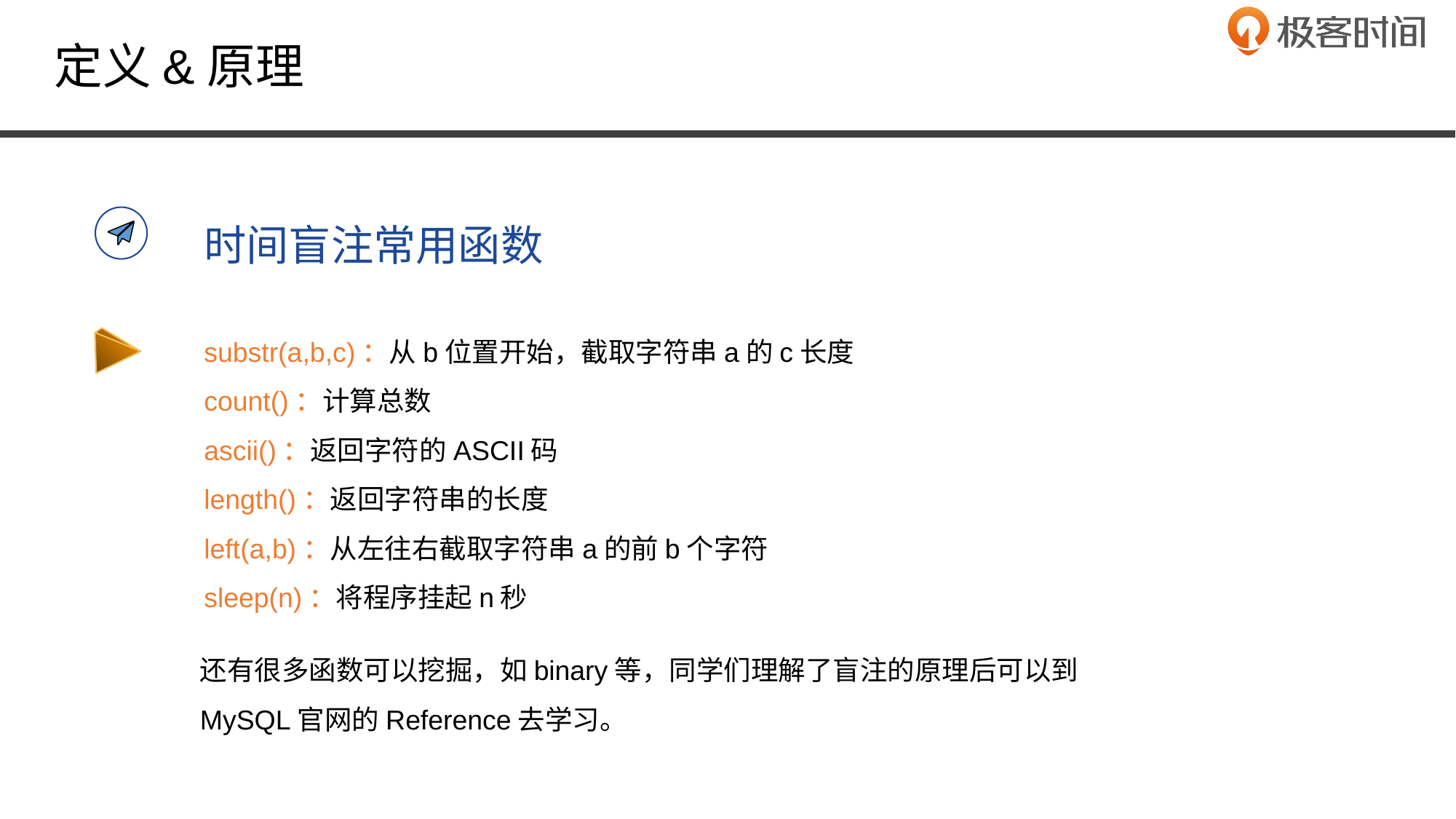

定义&原理
时间盲注常用函数

substr(a,b,c)：从b位置开始，截取字符串a的c长度
count()：计算总数
ascii()：返回字符的ASCII码
length()：返回字符串的长度
left(a,b)：从左往右截取字符串a的前b个字符
sleep(n)：将程序挂起n秒

还有很多函数可以挖掘，如binary等，同学们理解了盲注的原理后可以到
MySQL官网的Reference去学习。